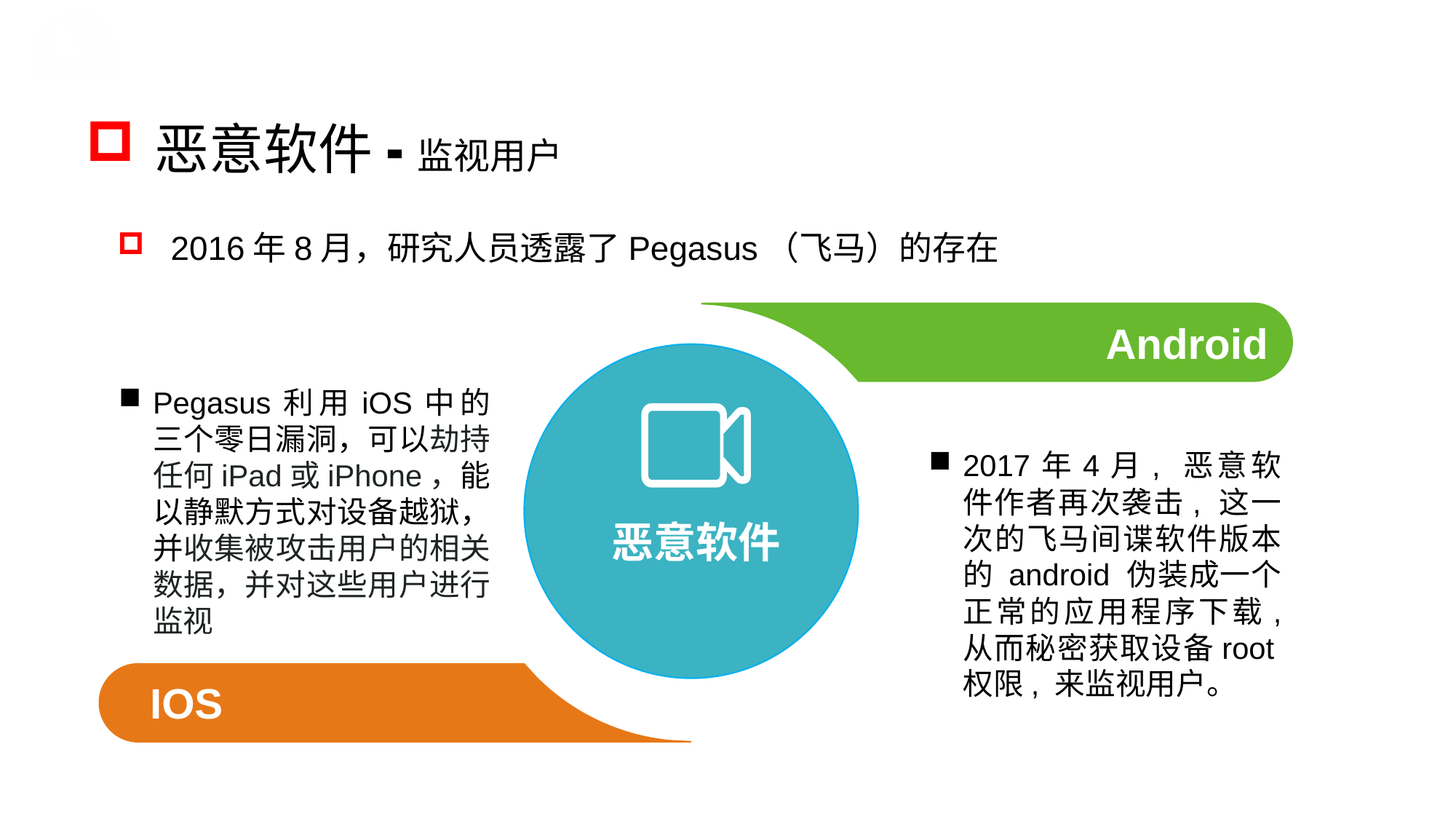

恶意软件-监视用户
2016年8月，研究人员透露了Pegasus（飞马）的存在

Android

恶意软件
Pegasus利用iOS中的三个零日漏洞，可以劫持任何iPad或iPhone，能以静默方式对设备越狱，并收集被攻击用户的相关数据，并对这些用户进行监视

2017年4月, 恶意软件作者再次袭击, 这一次的飞马间谍软件版本的 android 伪装成一个正常的应用程序下载, 从而秘密获取设备root权限, 来监视用户。

IOS